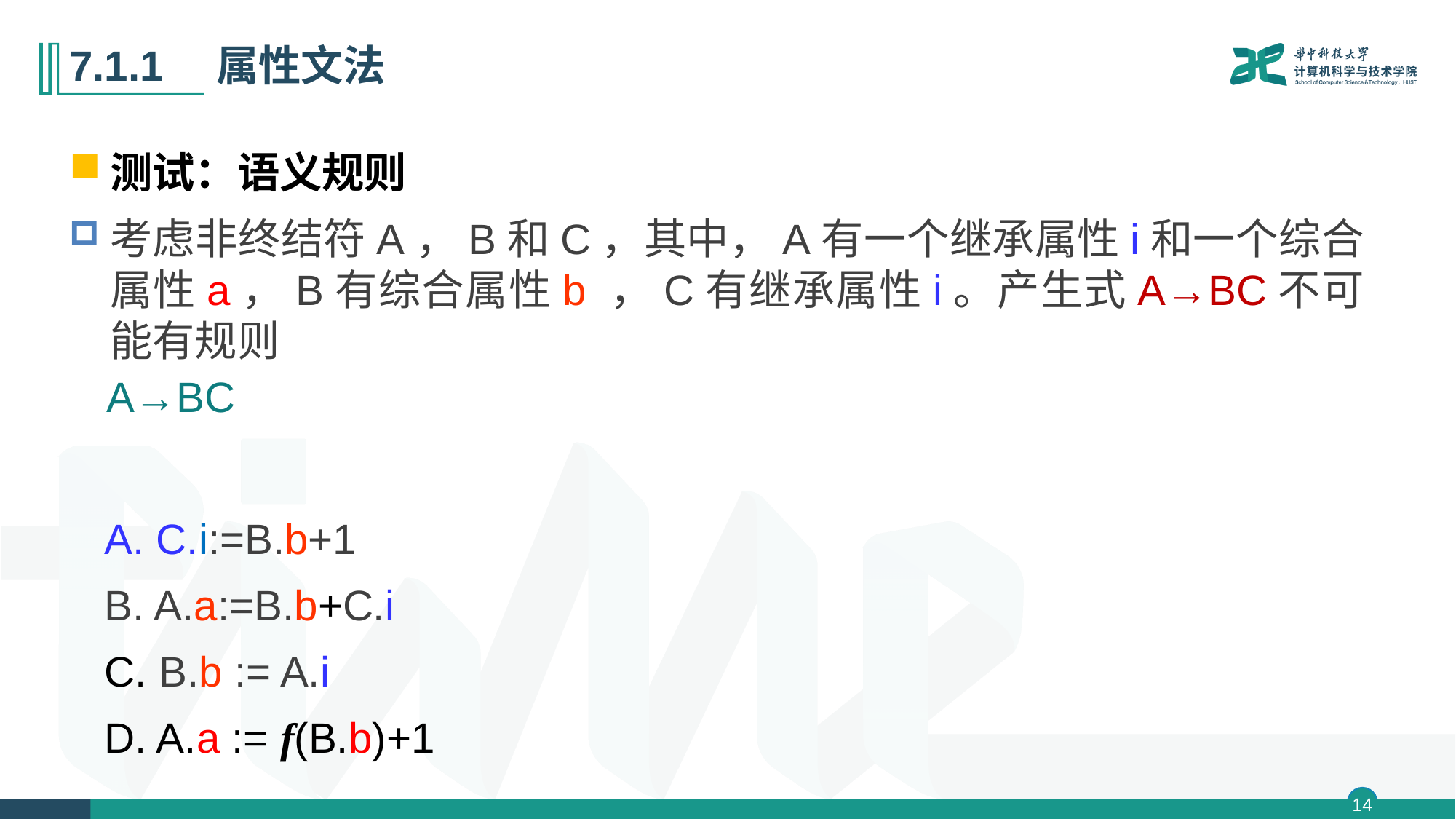

# 7.1.1　属性文法
测试：语义规则
考虑非终结符A，B和C，其中，A有一个继承属性i和一个综合属性a，B有综合属性b ，C有继承属性i。产生式A→BC不可能有规则

   A. C.i:=B.b+1
   B. A.a:=B.b+C.i
   C. B.b := A.i
   D. A.a := f(B.b)+1

A→BC